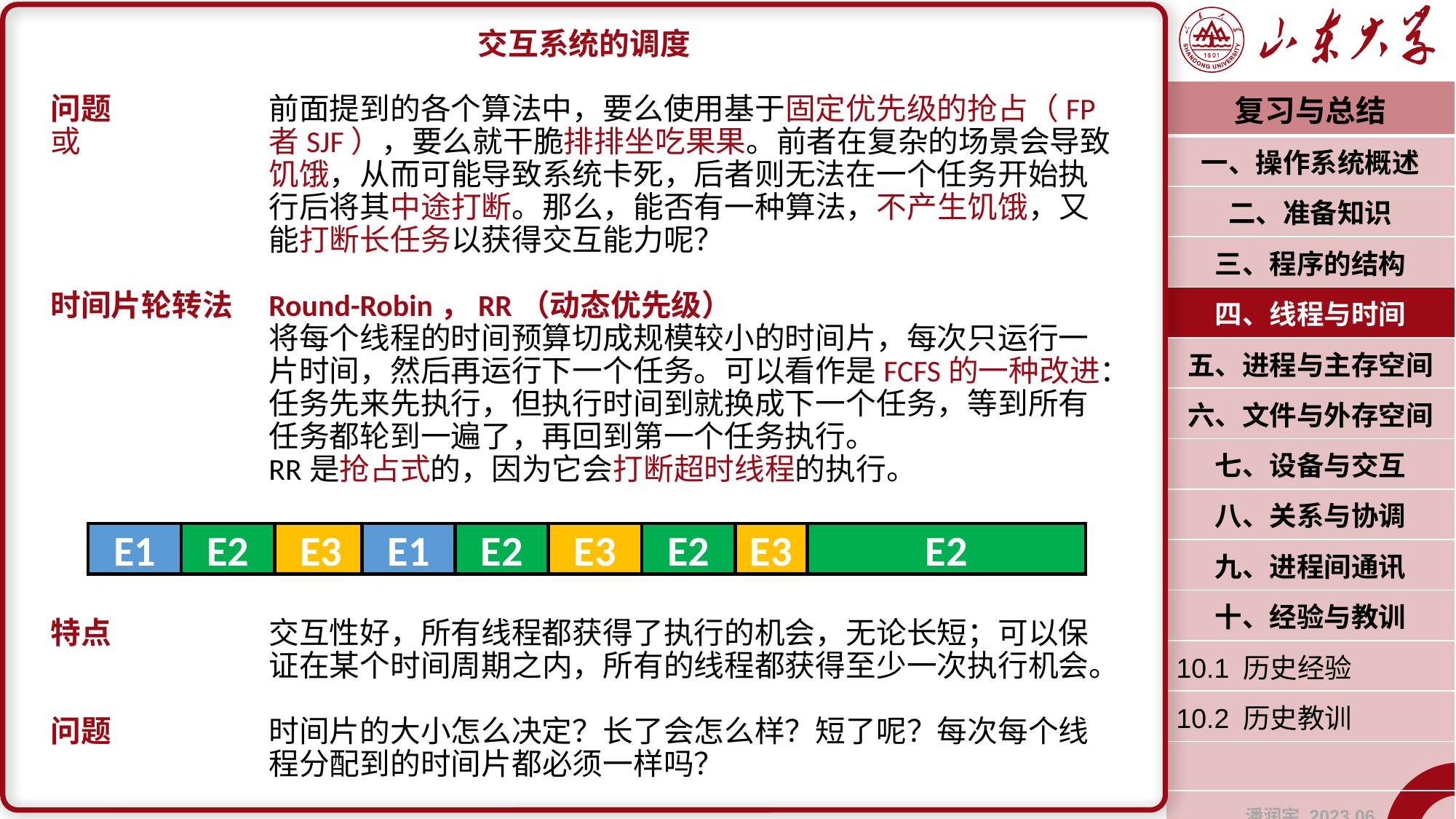

交互系统的调度

问题		前面提到的各个算法中，要么使用基于固定优先级的抢占（FP或		者SJF），要么就干脆排排坐吃果果。前者在复杂的场景会导致		饥饿，从而可能导致系统卡死，后者则无法在一个任务开始执		行后将其中途打断。那么，能否有一种算法，不产生饥饿，又		能打断长任务以获得交互能力呢？

时间片轮转法	Round-Robin，RR（动态优先级）
		将每个线程的时间预算切成规模较小的时间片，每次只运行一		片时间，然后再运行下一个任务。可以看作是FCFS的一种改进：		任务先来先执行，但执行时间到就换成下一个任务，等到所有		任务都轮到一遍了，再回到第一个任务执行。
		RR是抢占式的，因为它会打断超时线程的执行。

特点		交互性好，所有线程都获得了执行的机会，无论长短；可以保		证在某个时间周期之内，所有的线程都获得至少一次执行机会。

问题		时间片的大小怎么决定？长了会怎么样？短了呢？每次每个线		程分配到的时间片都必须一样吗？
| 复习与总结 |
| --- |
| 一、操作系统概述 |
| 二、准备知识 |
| 三、程序的结构 |
| 四、线程与时间 |
| 五、进程与主存空间 |
| 六、文件与外存空间 |
| 七、设备与交互 |
| 八、关系与协调 |
| 九、进程间通讯 |
| 十、经验与教训 |
| 10.1 历史经验 |
| 10.2 历史教训 |
|  |
| 潘润宇 2023.06 |
E1
E2
E3
E1
E2
E3
E2
E3
E2